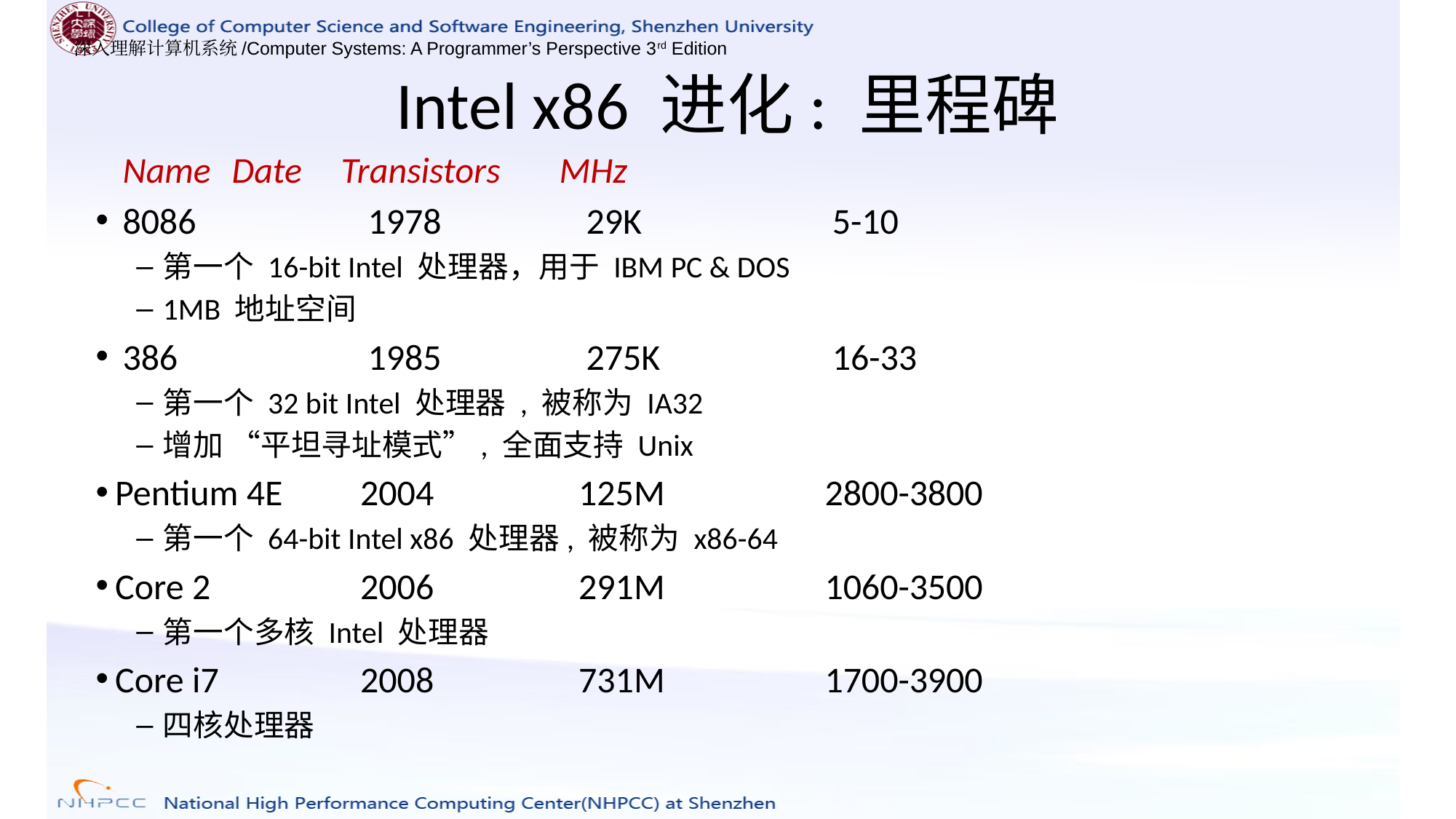

# Intel x86 进化: 里程碑
	Name	Date	Transistors	MHz
8086	1978	29K	5-10
第一个 16-bit Intel 处理器，用于 IBM PC & DOS
1MB 地址空间
386	1985	275K	16-33
第一个 32 bit Intel 处理器 , 被称为 IA32
增加 “平坦寻址模式”, 全面支持 Unix
Pentium 4E	2004	125M	2800-3800
第一个 64-bit Intel x86 处理器, 被称为 x86-64
Core 2	2006	291M	1060-3500
第一个多核 Intel 处理器
Core i7	2008	731M	1700-3900
四核处理器